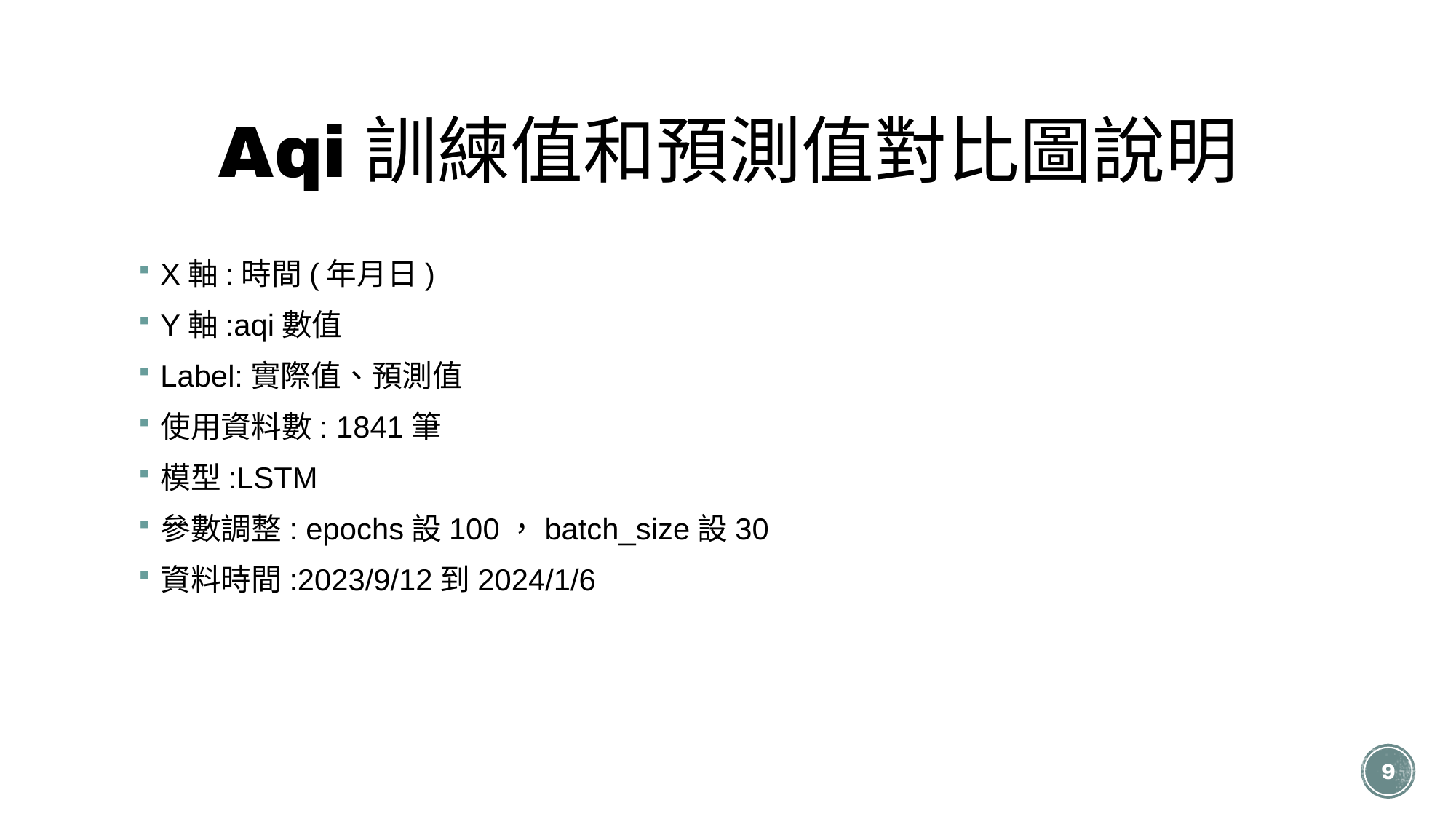

# Aqi訓練值和預測值對比圖說明
X軸:時間(年月日)
Y軸:aqi數值
Label:實際值、預測值
使用資料數: 1841筆
模型:LSTM
參數調整: epochs設100，batch_size設30
資料時間:2023/9/12到2024/1/6

9